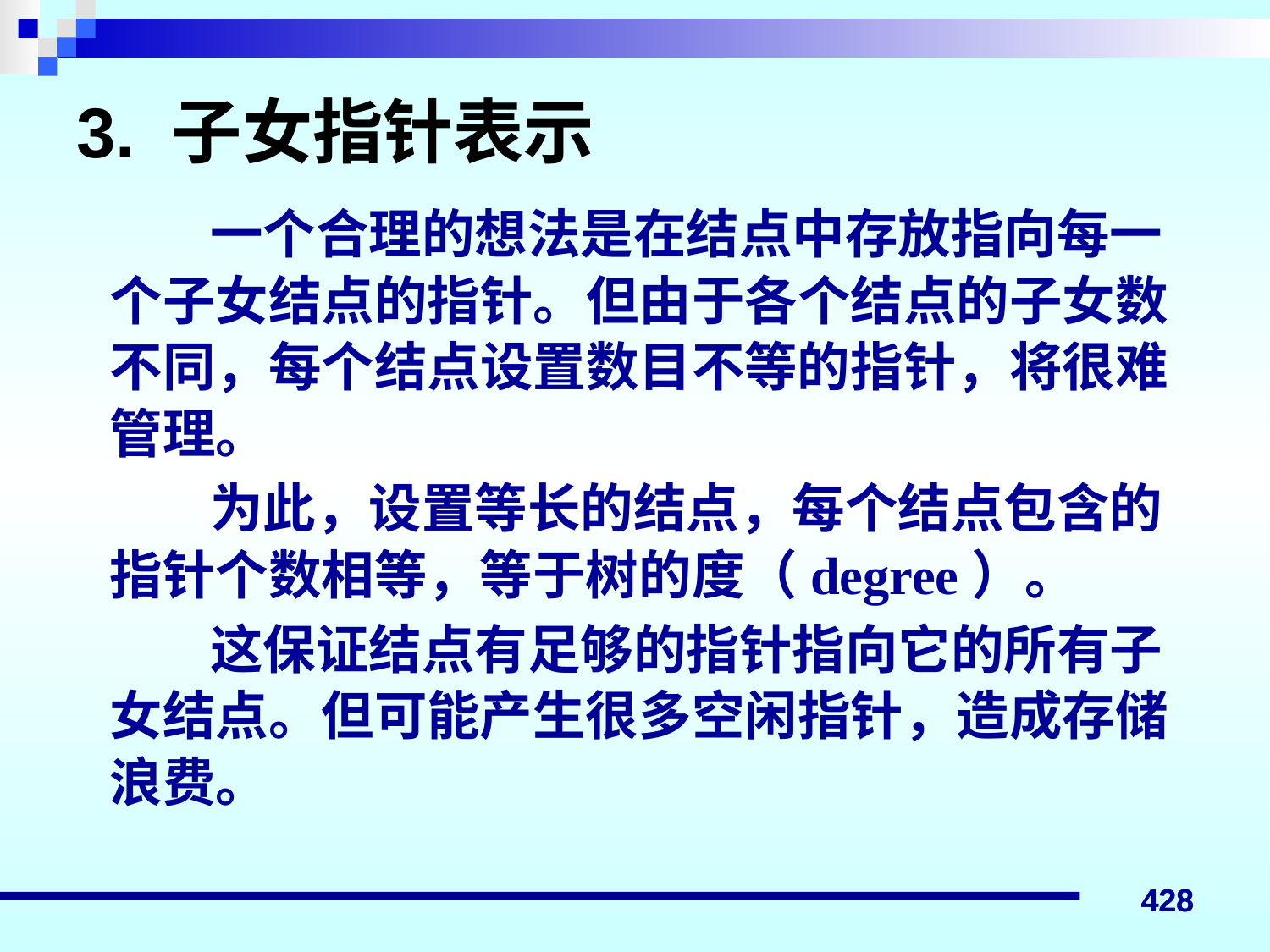

# 3. 子女指针表示
一个合理的想法是在结点中存放指向每一个子女结点的指针。但由于各个结点的子女数不同，每个结点设置数目不等的指针，将很难管理。
为此，设置等长的结点，每个结点包含的指针个数相等，等于树的度（degree）。
这保证结点有足够的指针指向它的所有子女结点。但可能产生很多空闲指针，造成存储浪费。
428
428